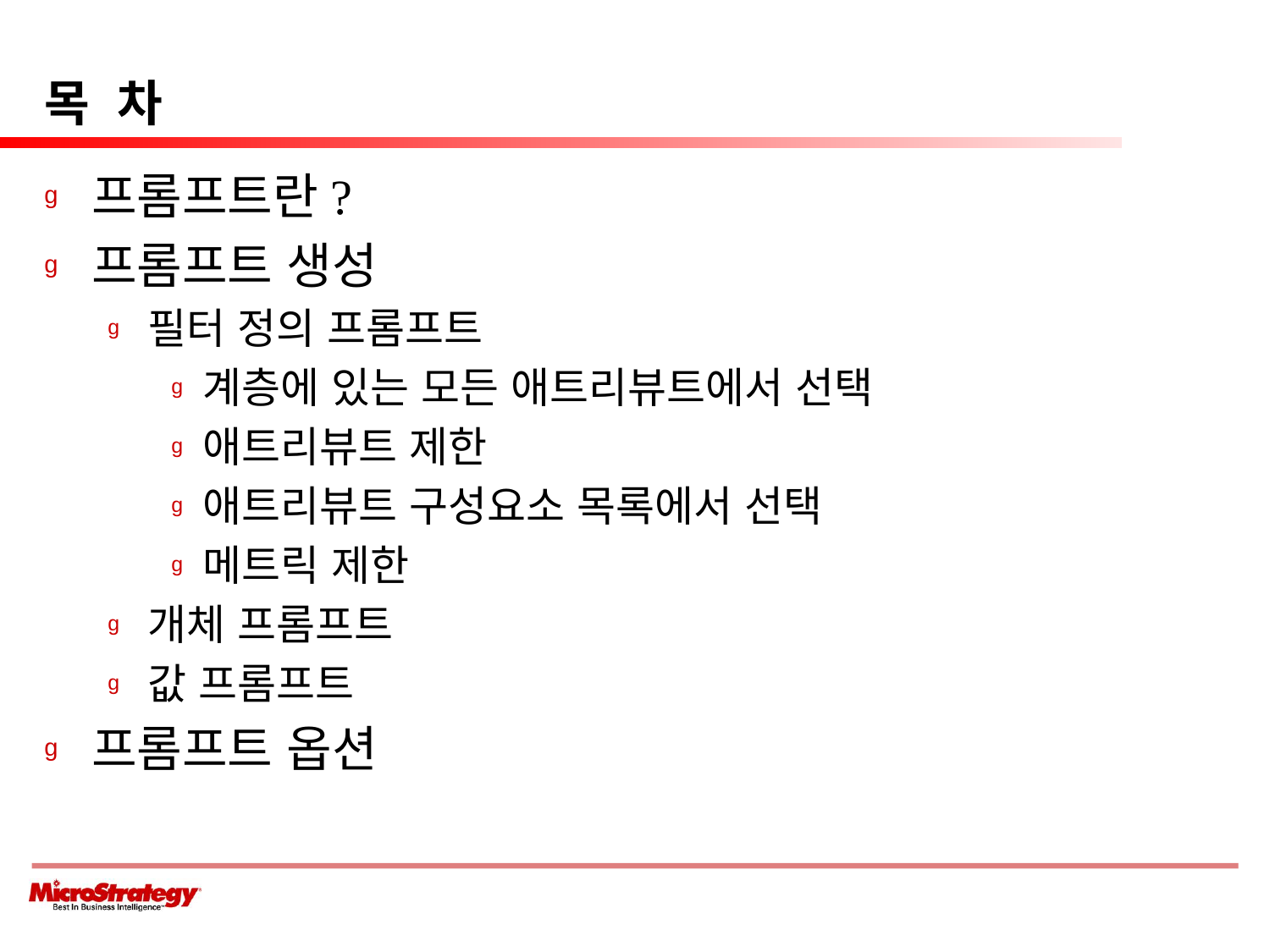

# 목  차
프롬프트란?
프롬프트 생성
필터 정의 프롬프트
계층에 있는 모든 애트리뷰트에서 선택
애트리뷰트 제한
애트리뷰트 구성요소 목록에서 선택
메트릭 제한
개체 프롬프트
값 프롬프트
프롬프트 옵션